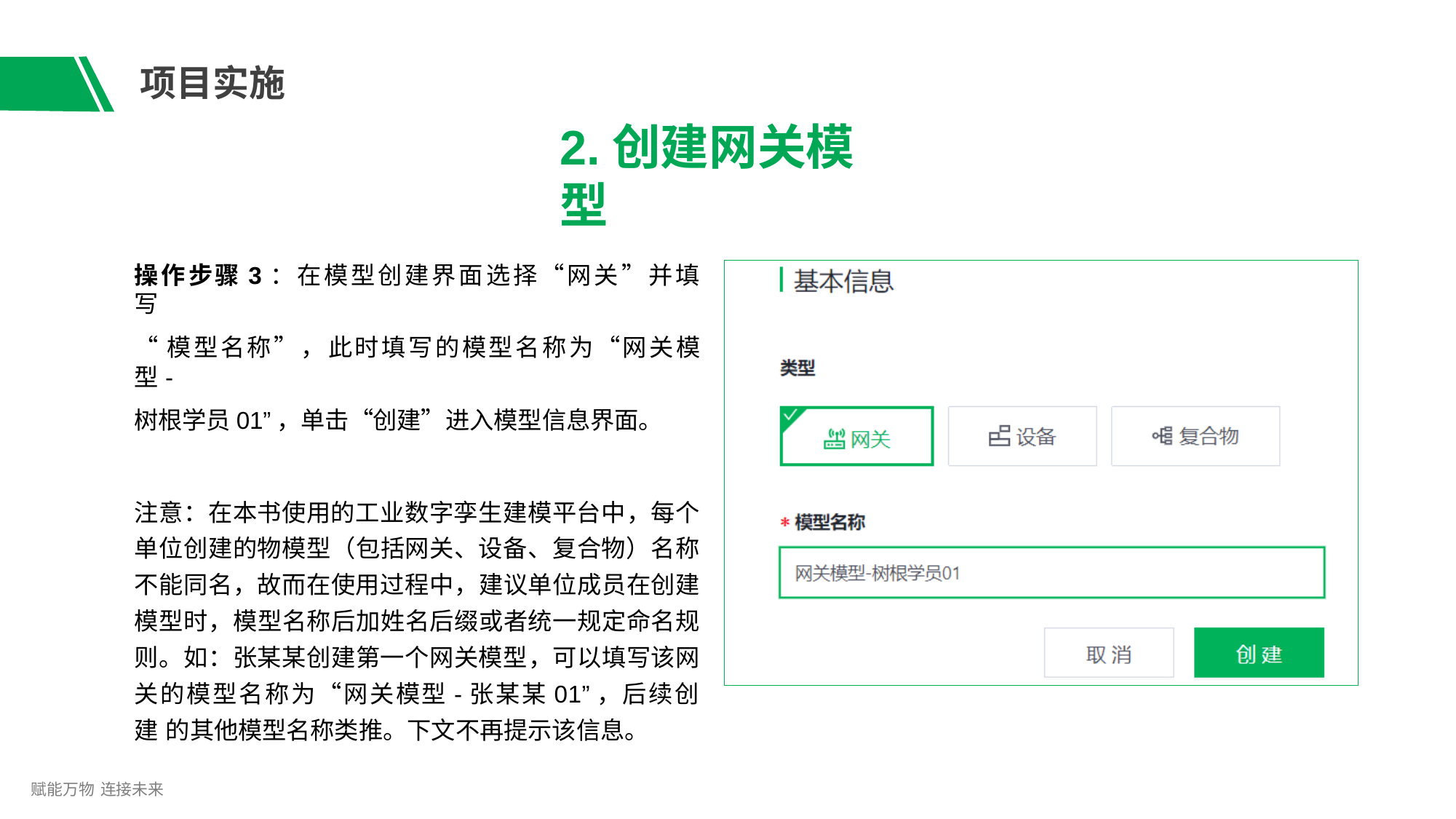

# 项目实施
2.创建网关模型
操作步骤3：在模型创建界面选择“网关”并填写
“模型名称”，此时填写的模型名称为“网关模型-
树根学员01”，单击“创建”进入模型信息界面。

注意：在本书使用的工业数字孪生建模平台中，每个 单位创建的物模型（包括网关、设备、复合物）名称 不能同名，故而在使用过程中，建议单位成员在创建 模型时，模型名称后加姓名后缀或者统一规定命名规 则。如：张某某创建第一个网关模型，可以填写该网 关的模型名称为“网关模型-张某某01”，后续创建 的其他模型名称类推。下文不再提示该信息。

赋能万物 连接未来